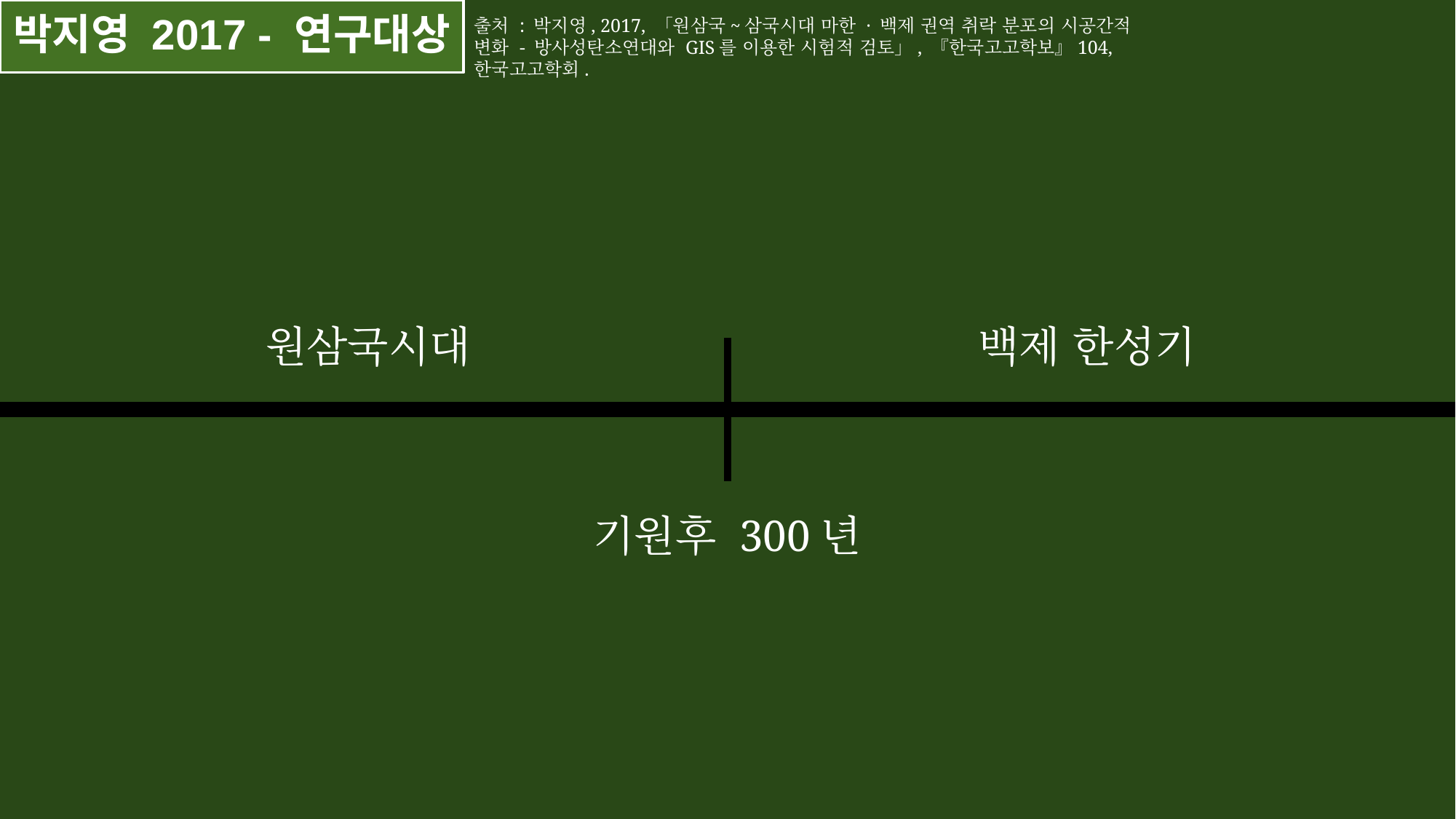

# 박지영 2017 - 연구대상
출처 : 박지영, 2017, 「원삼국~삼국시대 마한 · 백제 권역 취락 분포의 시공간적 변화 - 방사성탄소연대와 GIS를 이용한 시험적 검토」, 『한국고고학보』104, 한국고고학회.
백제 한성기
원삼국시대
기원후 300년